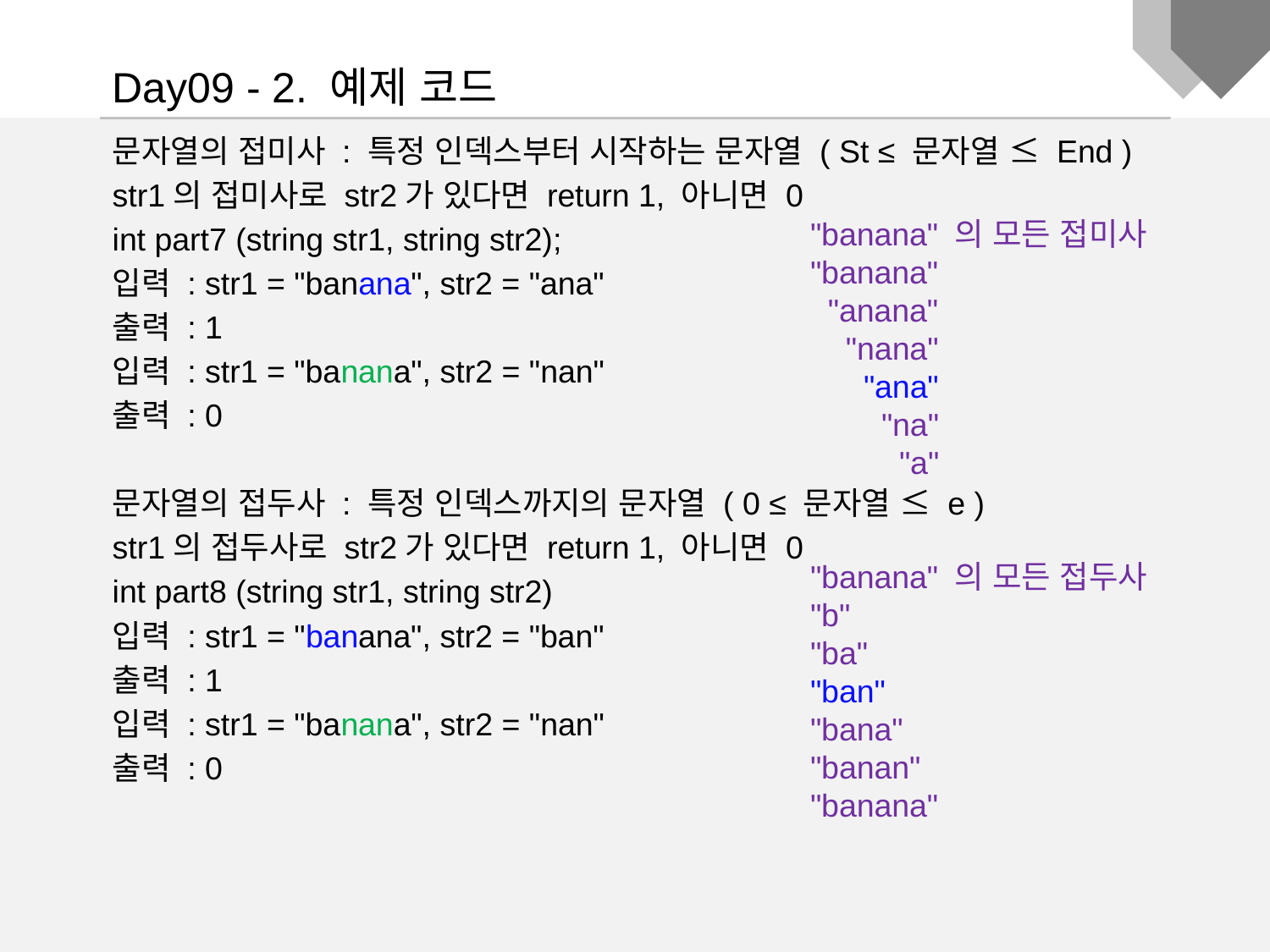

Day09 - 2. 예제 코드
문자열의 접미사 : 특정 인덱스부터 시작하는 문자열 ( St ≤ 문자열 ≤ End )
str1의 접미사로 str2가 있다면 return 1, 아니면 0
int part7 (string str1, string str2);
입력 : str1 = "banana", str2 = "ana"
출력 : 1
입력 : str1 = "banana", str2 = "nan"
출력 : 0

문자열의 접두사 : 특정 인덱스까지의 문자열 ( 0 ≤ 문자열 ≤ e )
str1의 접두사로 str2가 있다면 return 1, 아니면 0
int part8 (string str1, string str2)
입력 : str1 = "banana", str2 = "ban"
출력 : 1
입력 : str1 = "banana", str2 = "nan"
출력 : 0
"banana" 의 모든 접미사
"banana"
  "anana"
    "nana"
      "ana"
        "na"
          "a"

"banana" 의 모든 접두사
"b"
"ba"
"ban"
"bana"
"banan"
"banana"